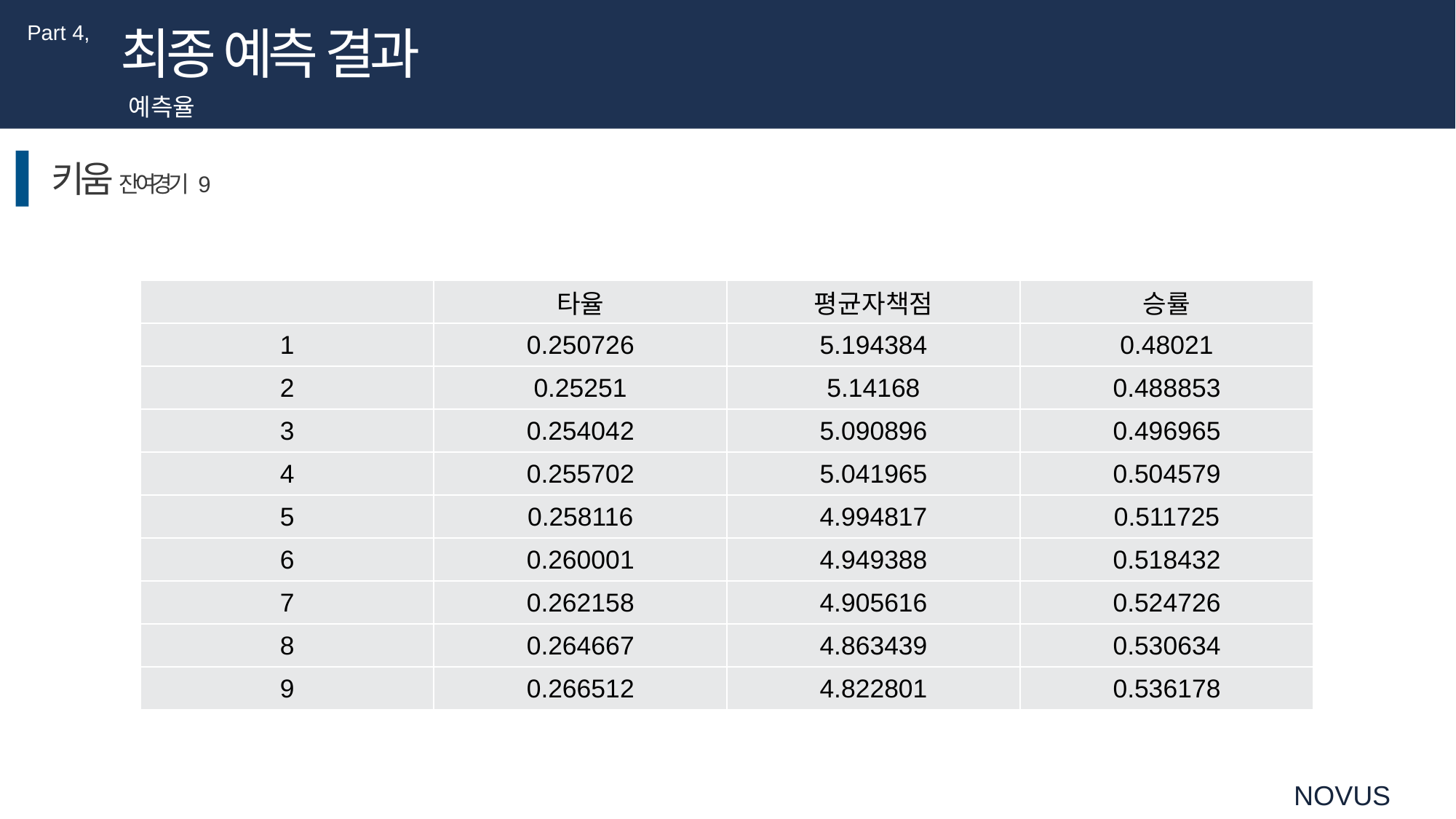

Part 4,
최종 예측 결과
예측율

키움 잔여경기  9
|  | 타율 | 평균자책점 | 승률 |
| --- | --- | --- | --- |
| 1 | 0.250726 | 5.194384 | 0.48021 |
| 2 | 0.25251 | 5.14168 | 0.488853 |
| 3 | 0.254042 | 5.090896 | 0.496965 |
| 4 | 0.255702 | 5.041965 | 0.504579 |
| 5 | 0.258116 | 4.994817 | 0.511725 |
| 6 | 0.260001 | 4.949388 | 0.518432 |
| 7 | 0.262158 | 4.905616 | 0.524726 |
| 8 | 0.264667 | 4.863439 | 0.530634 |
| 9 | 0.266512 | 4.822801 | 0.536178 |
NOVUS